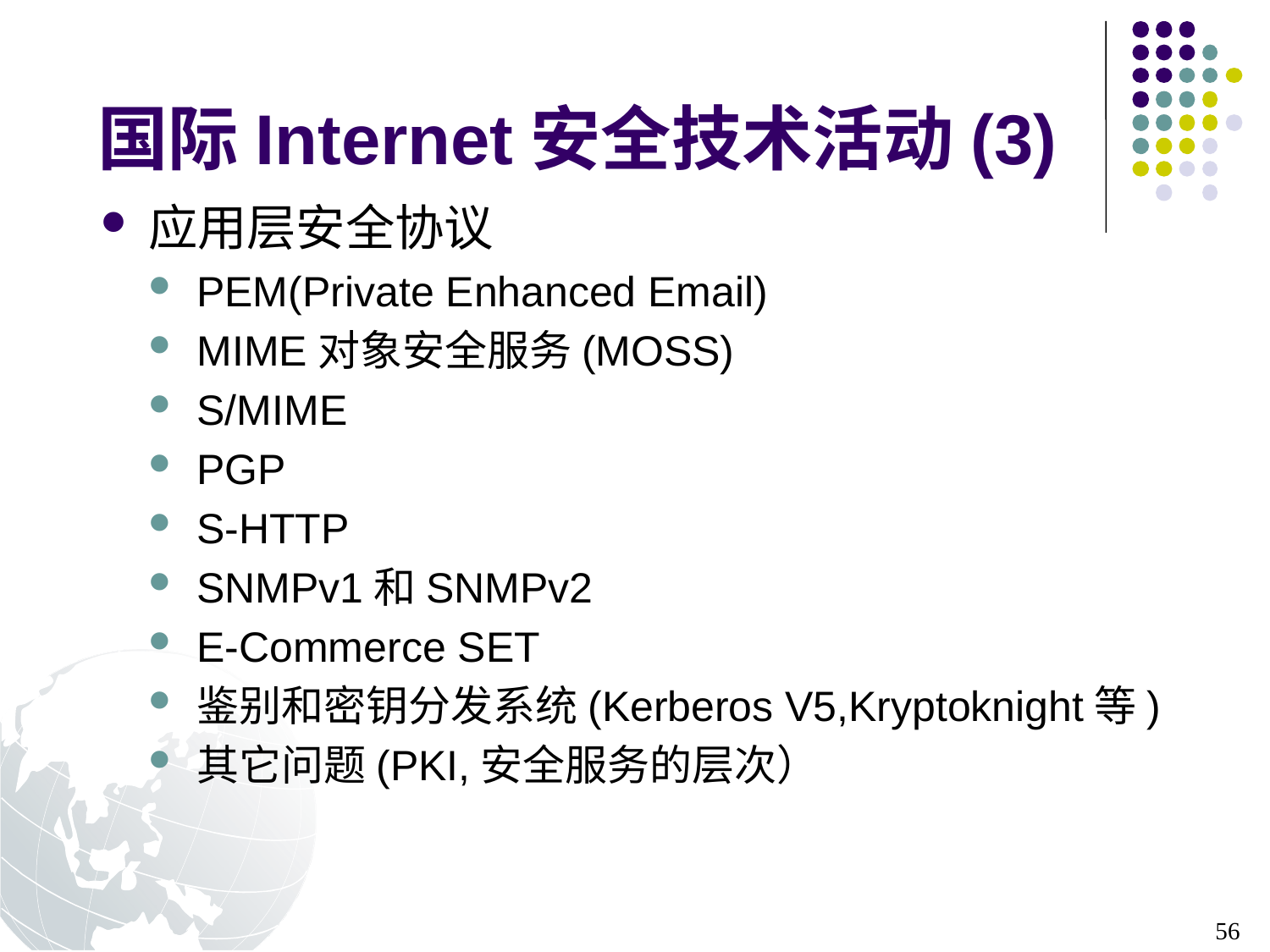

# 国际Internet安全技术活动(3)
应用层安全协议
PEM(Private Enhanced Email)
MIME对象安全服务(MOSS)
S/MIME
PGP
S-HTTP
SNMPv1和SNMPv2
E-Commerce SET
鉴别和密钥分发系统(Kerberos V5,Kryptoknight等)
其它问题(PKI,安全服务的层次）